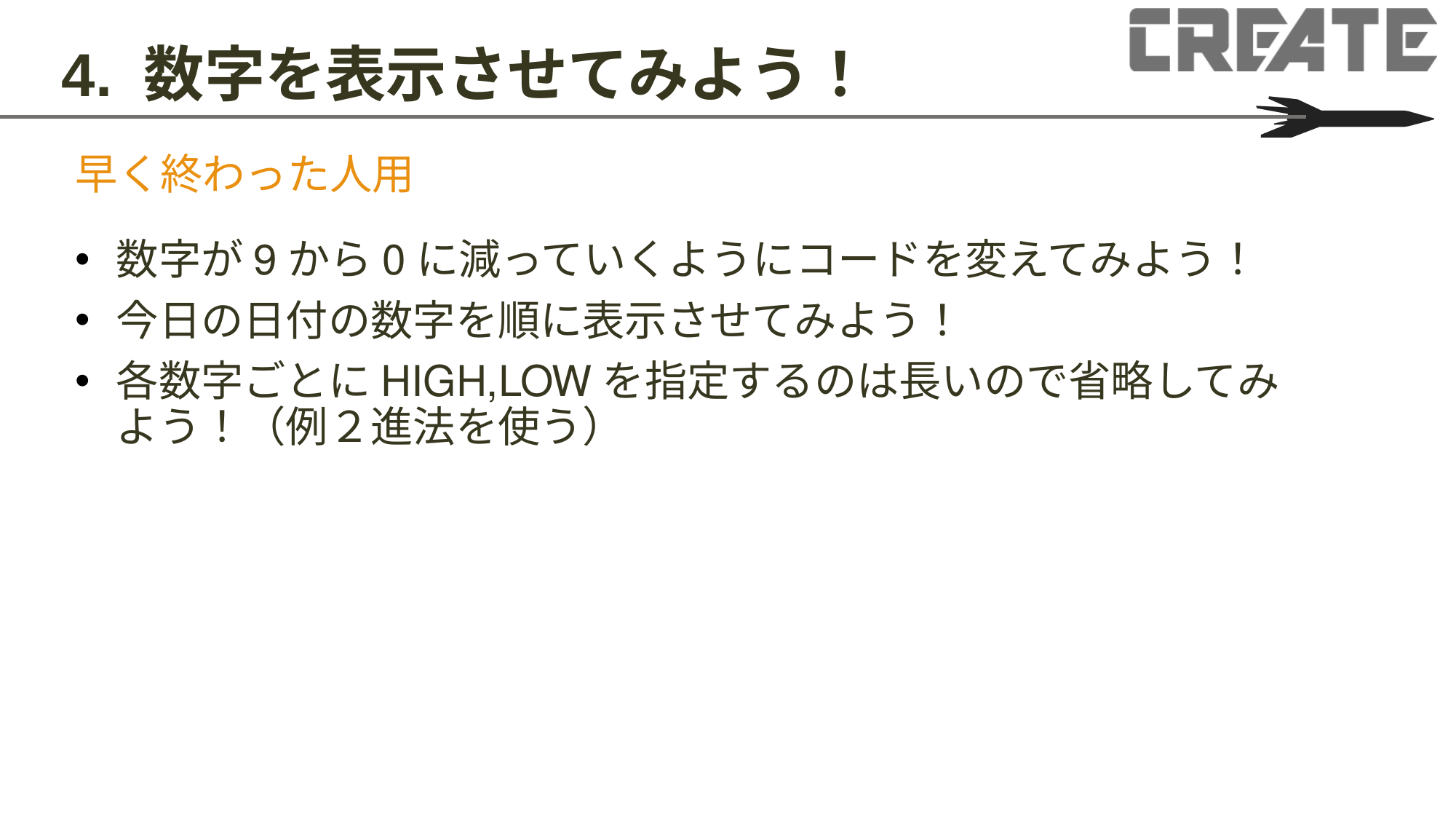

# 4. 数字を表示させてみよう！
早く終わった人用
数字が9から0に減っていくようにコードを変えてみよう！
今日の日付の数字を順に表示させてみよう！
各数字ごとにHIGH,LOWを指定するのは長いので省略してみよう！（例２進法を使う）